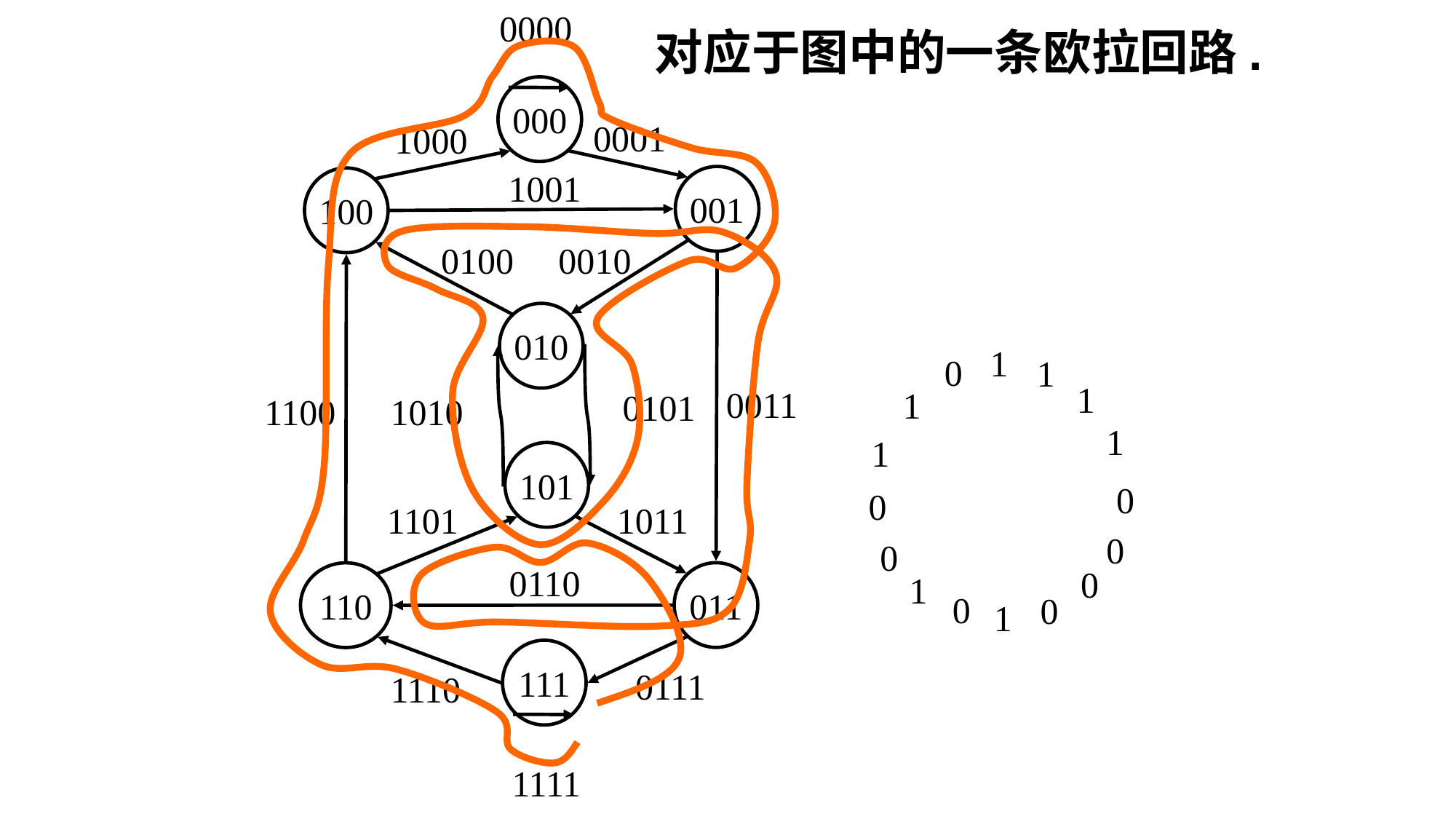

0000
000
0001
1000
1001
001
100
0010
0100
010
0101
1010
101
1011
1101
0110
011
110
111
0111
1110
1111
0011
1100
对应于图中的一条欧拉回路.

1
0
1
1
1
1
1
0
0
0
0
0
1
0
0
1